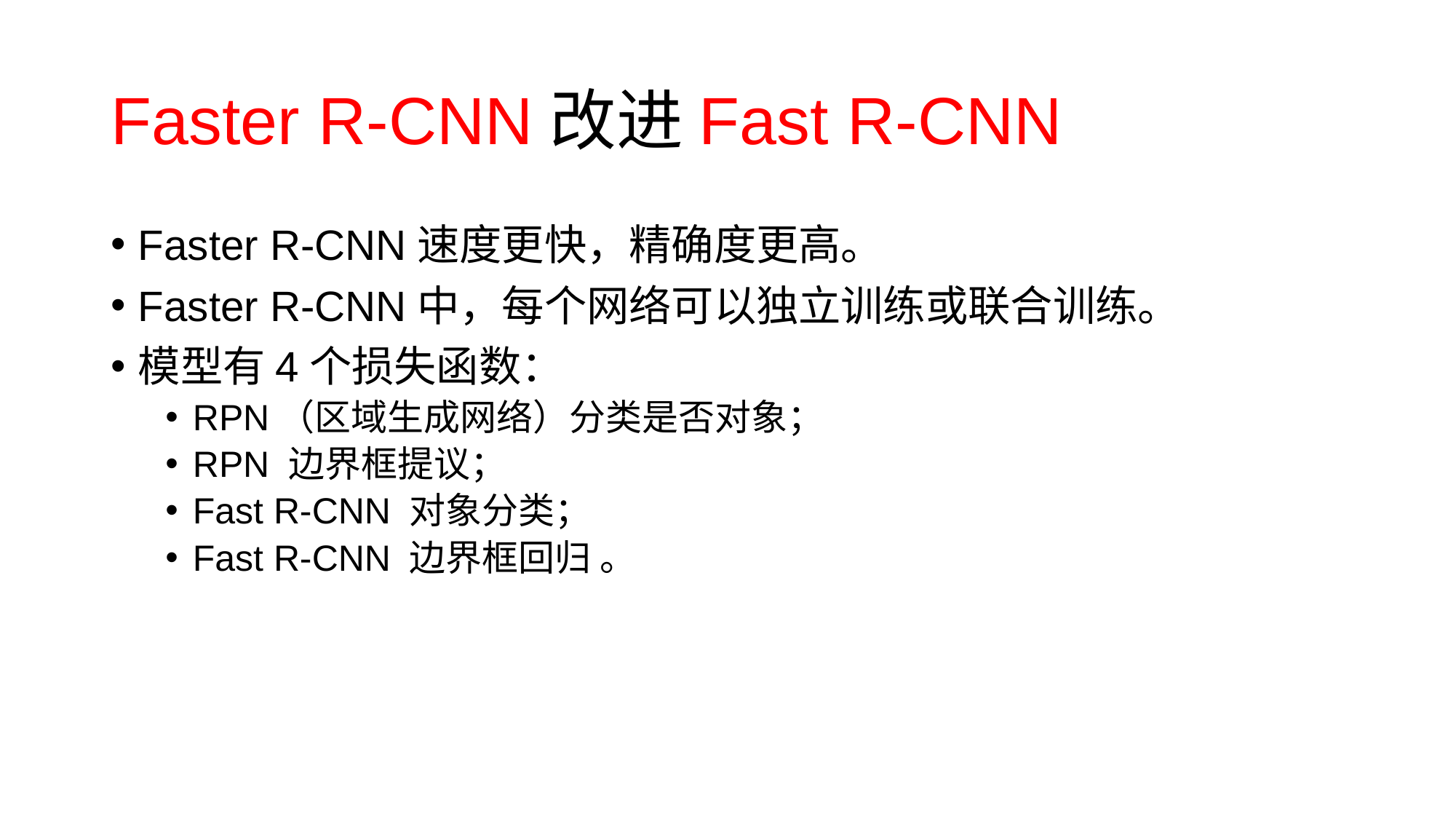

# Faster R-CNN改进Fast R-CNN
Faster R-CNN速度更快，精确度更高。
Faster R-CNN中，每个网络可以独立训练或联合训练。
模型有4个损失函数：
RPN（区域生成网络）分类是否对象；
RPN 边界框提议；
Fast R-CNN 对象分类；
Fast R-CNN 边界框回归 。